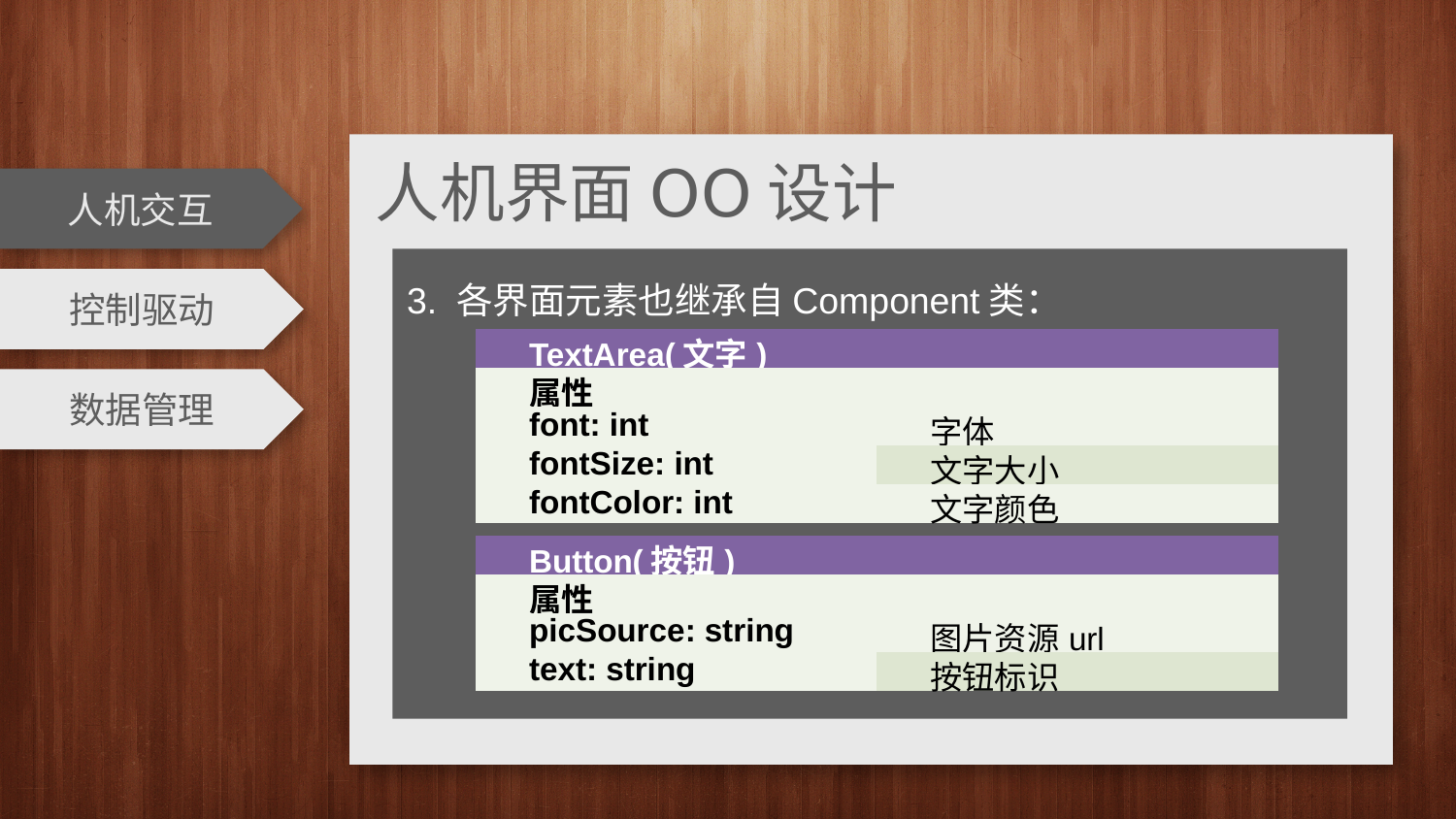

人机界面OO设计
人机交互
3. 各界面元素也继承自Component类：
控制驱动
| TextArea(文字) |  |
| --- | --- |
| 属性 |  |
| font: int | 字体 |
| fontSize: int | 文字大小 |
| fontColor: int | 文字颜色 |
数据管理
| Button(按钮) |  |
| --- | --- |
| 属性 |  |
| picSource: string | 图片资源url |
| text: string | 按钮标识 |